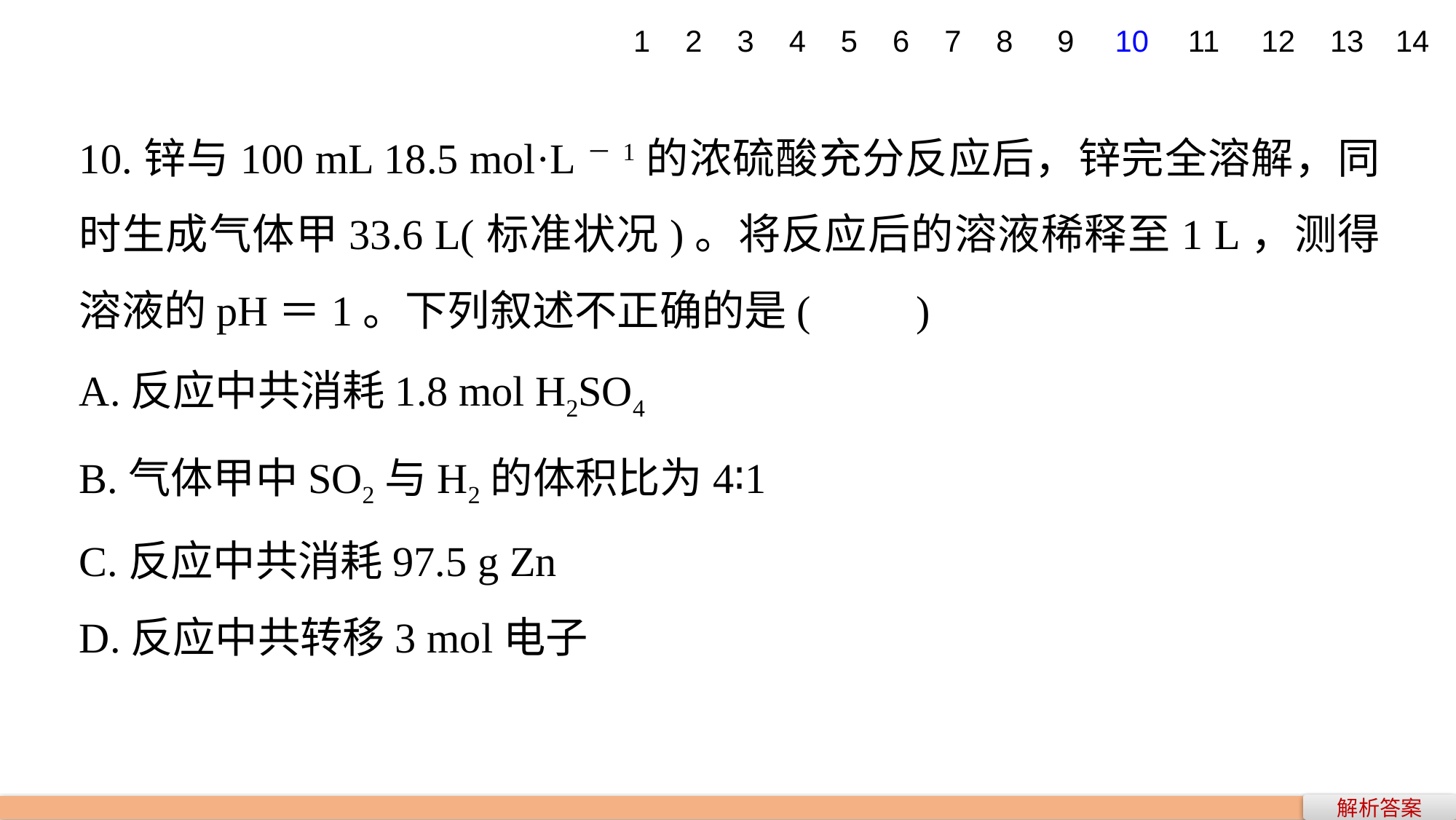

1
2
3
4
5
6
7
8
9
10
11
12
13
14
10.锌与100 mL 18.5 mol·L－1的浓硫酸充分反应后，锌完全溶解，同时生成气体甲33.6 L(标准状况)。将反应后的溶液稀释至1 L，测得溶液的pH＝1。下列叙述不正确的是(　　)
A.反应中共消耗1.8 mol H2SO4
B.气体甲中SO2与H2的体积比为4∶1
C.反应中共消耗97.5 g Zn
D.反应中共转移3 mol电子
解析答案